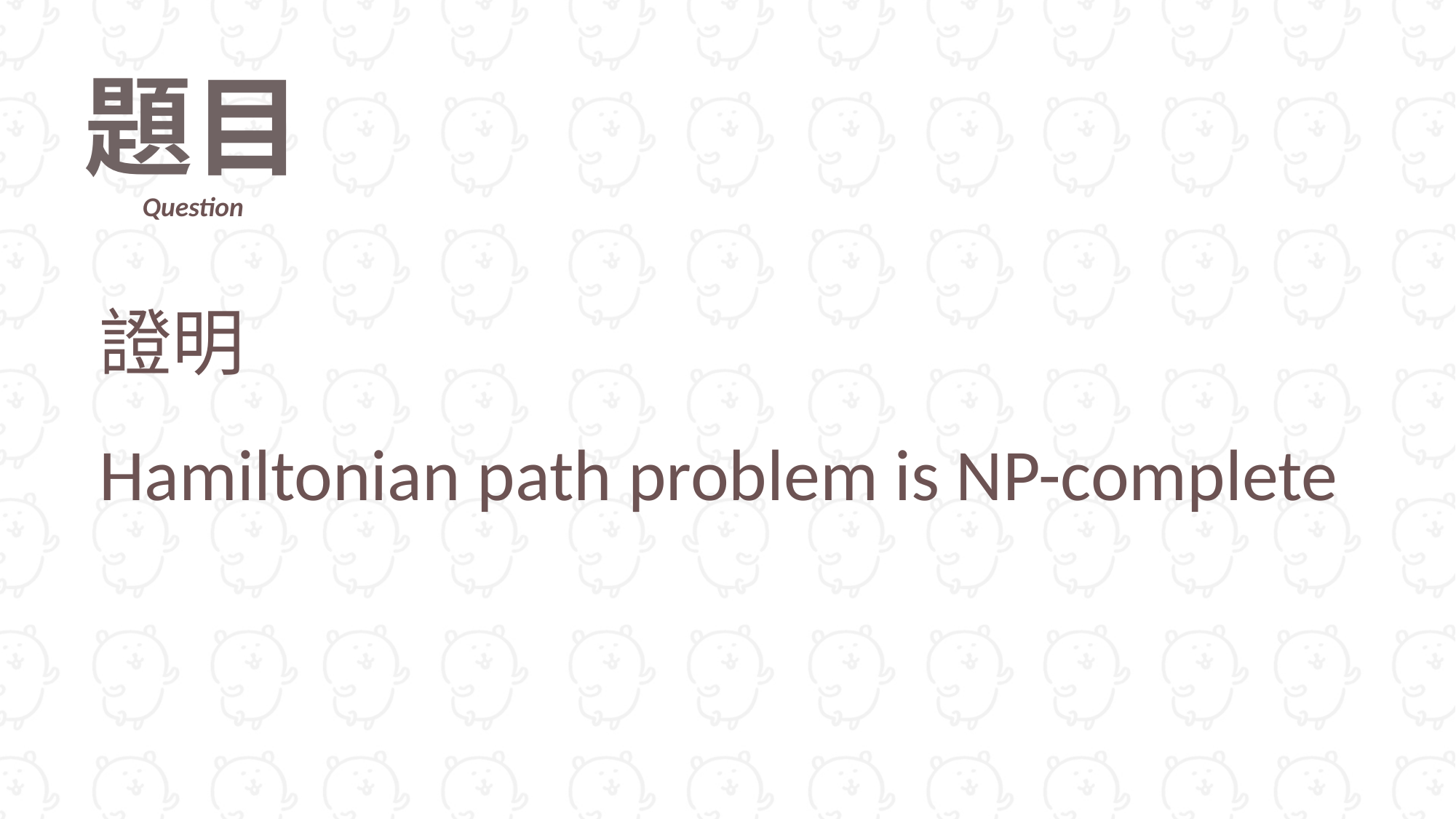

題目
Question
證明
Hamiltonian path problem is NP-complete